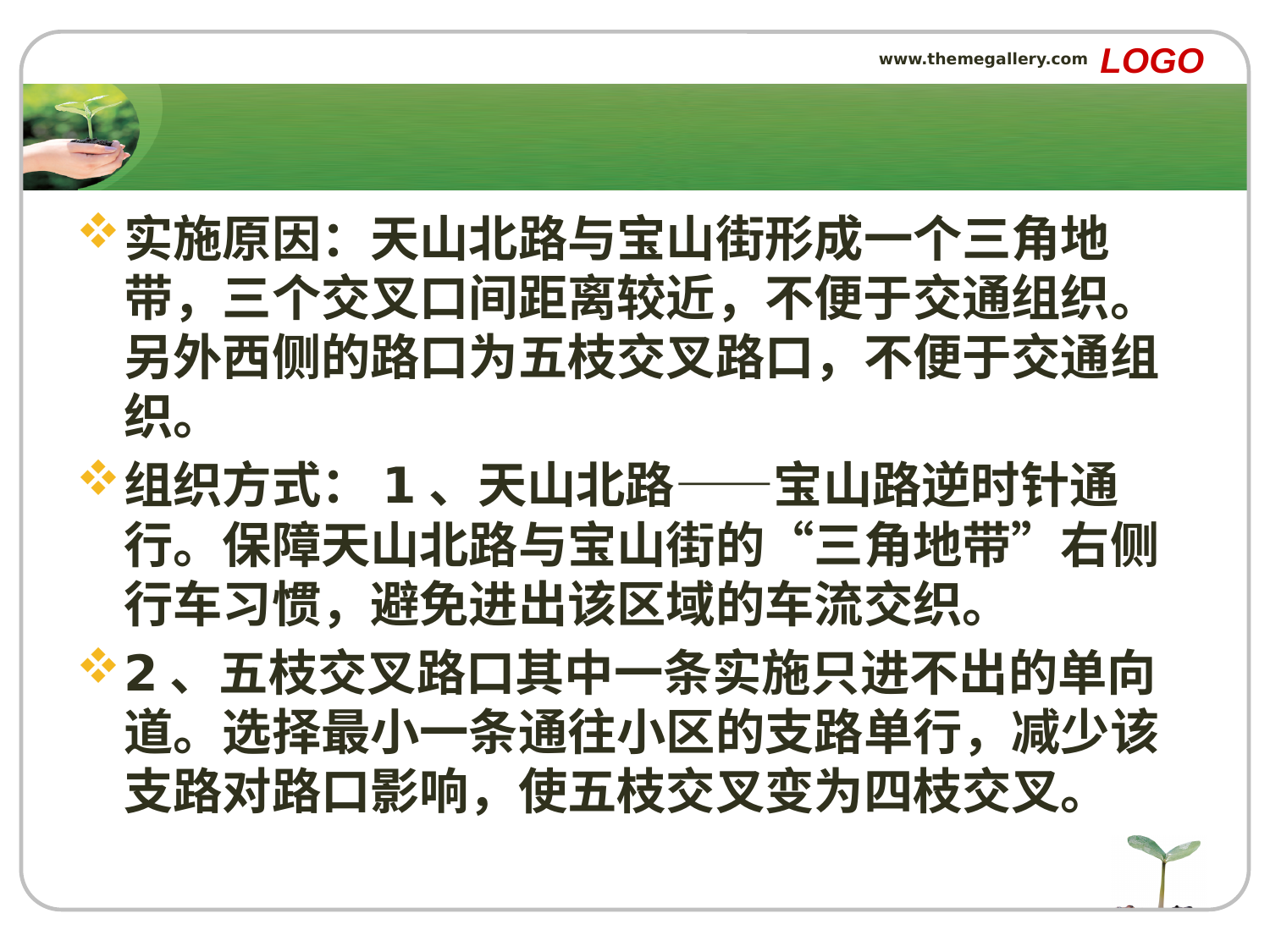

LOGO
www.themegallery.com
#
实施原因：天山北路与宝山街形成一个三角地带，三个交叉口间距离较近，不便于交通组织。另外西侧的路口为五枝交叉路口，不便于交通组织。
组织方式：1、天山北路——宝山路逆时针通行。保障天山北路与宝山街的“三角地带”右侧行车习惯，避免进出该区域的车流交织。
2、五枝交叉路口其中一条实施只进不出的单向道。选择最小一条通往小区的支路单行，减少该支路对路口影响，使五枝交叉变为四枝交叉。